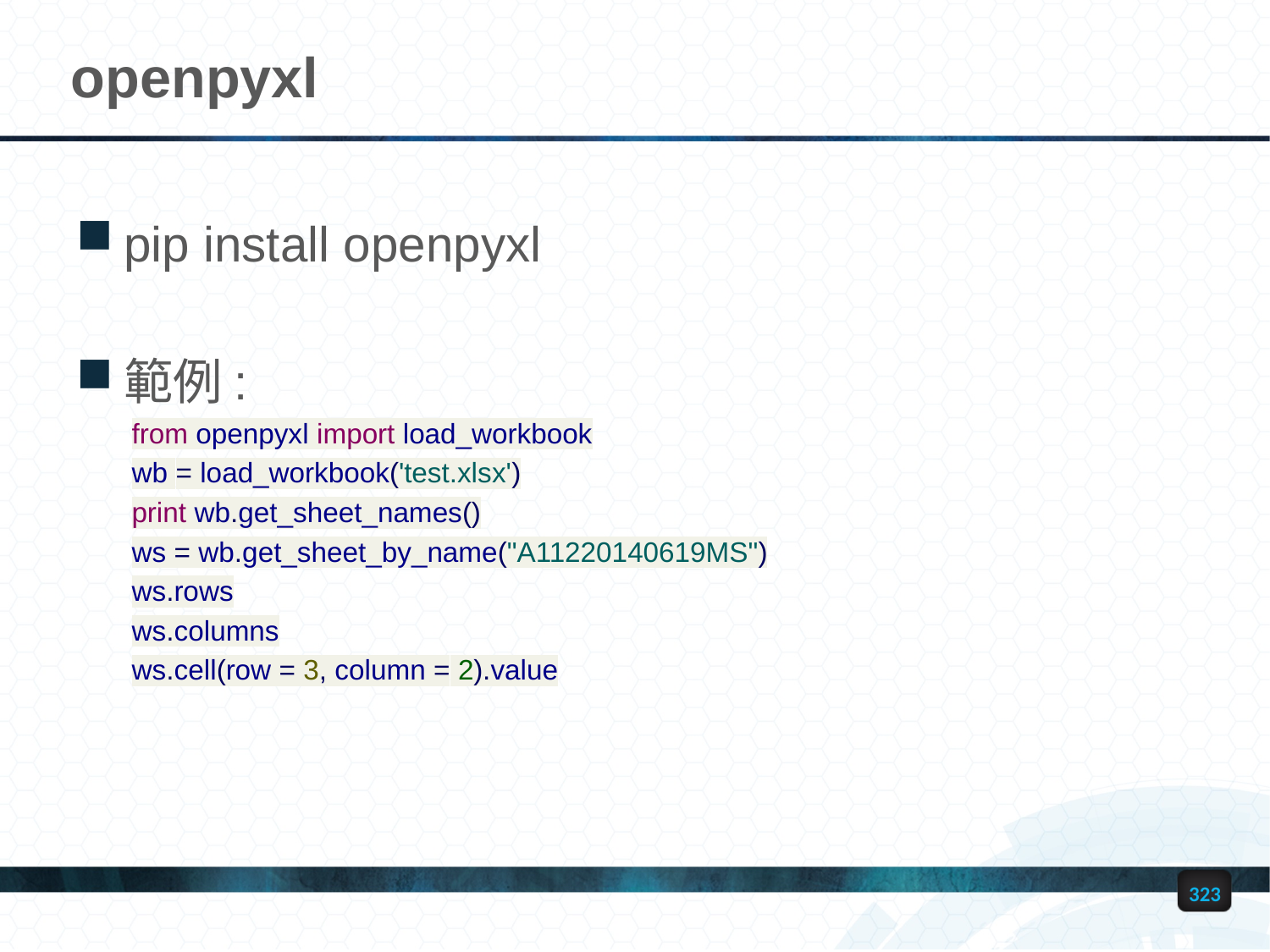

# openpyxl
pip install openpyxl

範例:
from openpyxl import load_workbook
wb = load_workbook('test.xlsx')
print wb.get_sheet_names()
ws = wb.get_sheet_by_name("A11220140619MS")
ws.rows
ws.columns
ws.cell(row = 3, column = 2).value
323